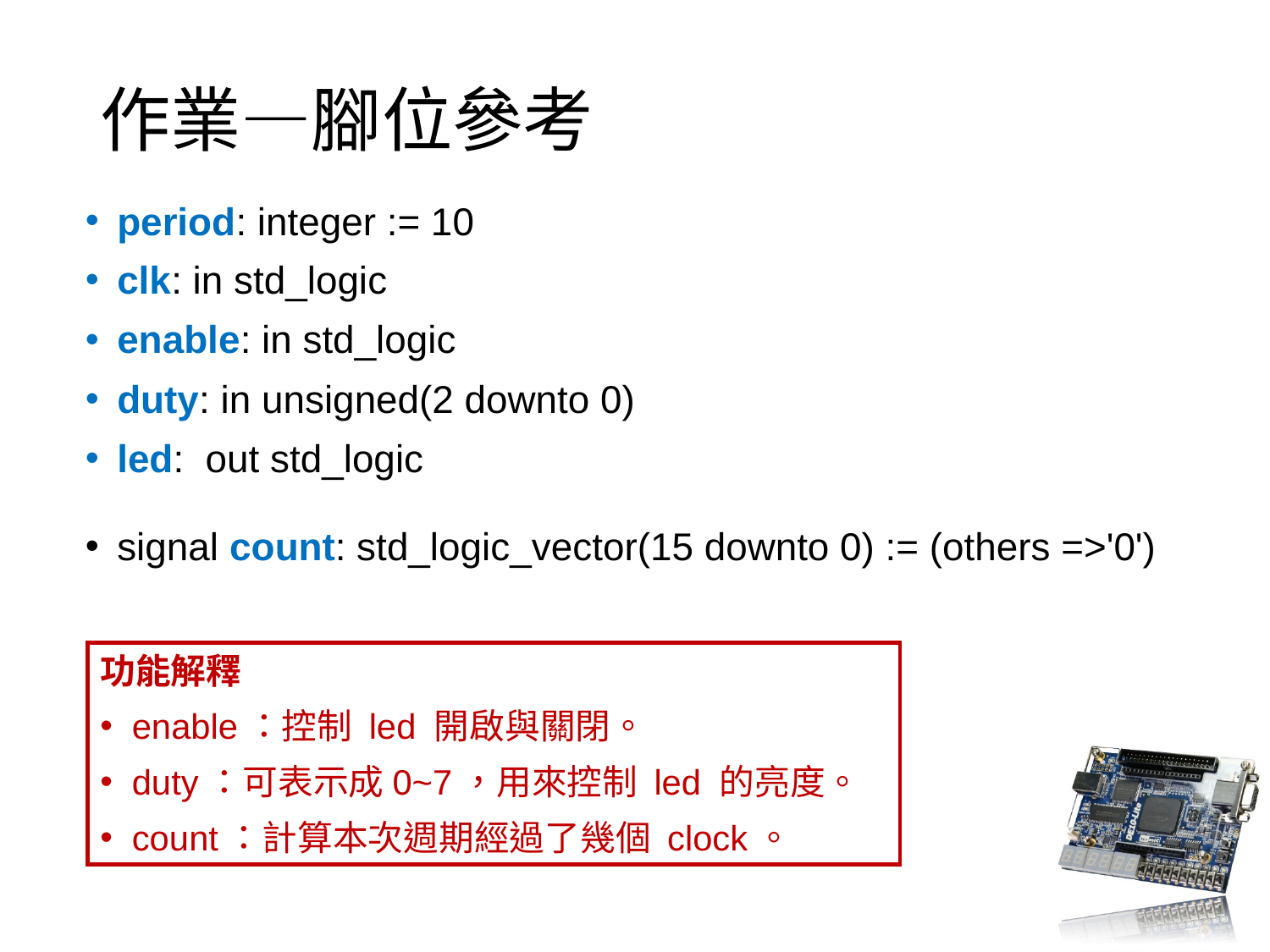

# 作業—腳位參考
period: integer := 10
clk: in std_logic
enable: in std_logic
duty: in unsigned(2 downto 0)
led:  out std_logic
signal count: std_logic_vector(15 downto 0) := (others =>'0')

功能解釋
enable：控制 led 開啟與關閉。​
duty：可表示成0~7，用來控制 led 的亮度。
count：計算本次週期經過了幾個 clock。